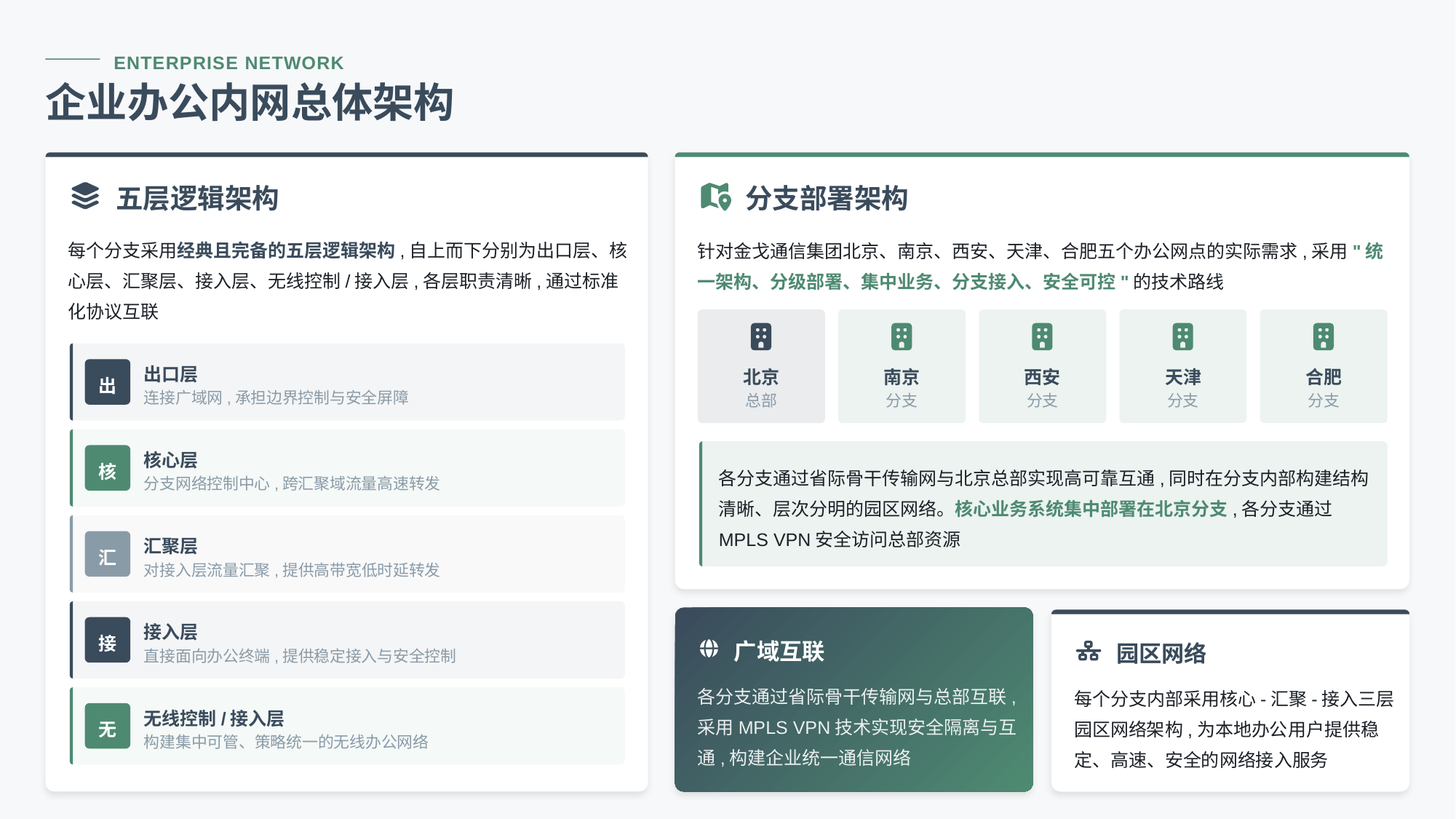

ENTERPRISE NETWORK

企业办公内网总体架构

五层逻辑架构
分支部署架构

每个分支采用经典且完备的五层逻辑架构,自上而下分别为出口层、核心层、汇聚层、接入层、无线控制/接入层,各层职责清晰,通过标准化协议互联
针对金戈通信集团北京、南京、西安、天津、合肥五个办公网点的实际需求,采用"统一架构、分级部署、集中业务、分支接入、安全可控"的技术路线

出口层

北京
南京
西安
天津
合肥
出
连接广域网,承担边界控制与安全屏障
总部
分支
分支
分支
分支

核心层

核
各分支通过省际骨干传输网与北京总部实现高可靠互通,同时在分支内部构建结构清晰、层次分明的园区网络。核心业务系统集中部署在北京分支,各分支通过MPLS VPN安全访问总部资源
分支网络控制中心,跨汇聚域流量高速转发

汇聚层

汇
对接入层流量汇聚,提供高带宽低时延转发

接入层

接
广域互联
园区网络

直接面向办公终端,提供稳定接入与安全控制
各分支通过省际骨干传输网与总部互联,采用MPLS VPN技术实现安全隔离与互通,构建企业统一通信网络
每个分支内部采用核心-汇聚-接入三层园区网络架构,为本地办公用户提供稳定、高速、安全的网络接入服务

无线控制/接入层

无
构建集中可管、策略统一的无线办公网络